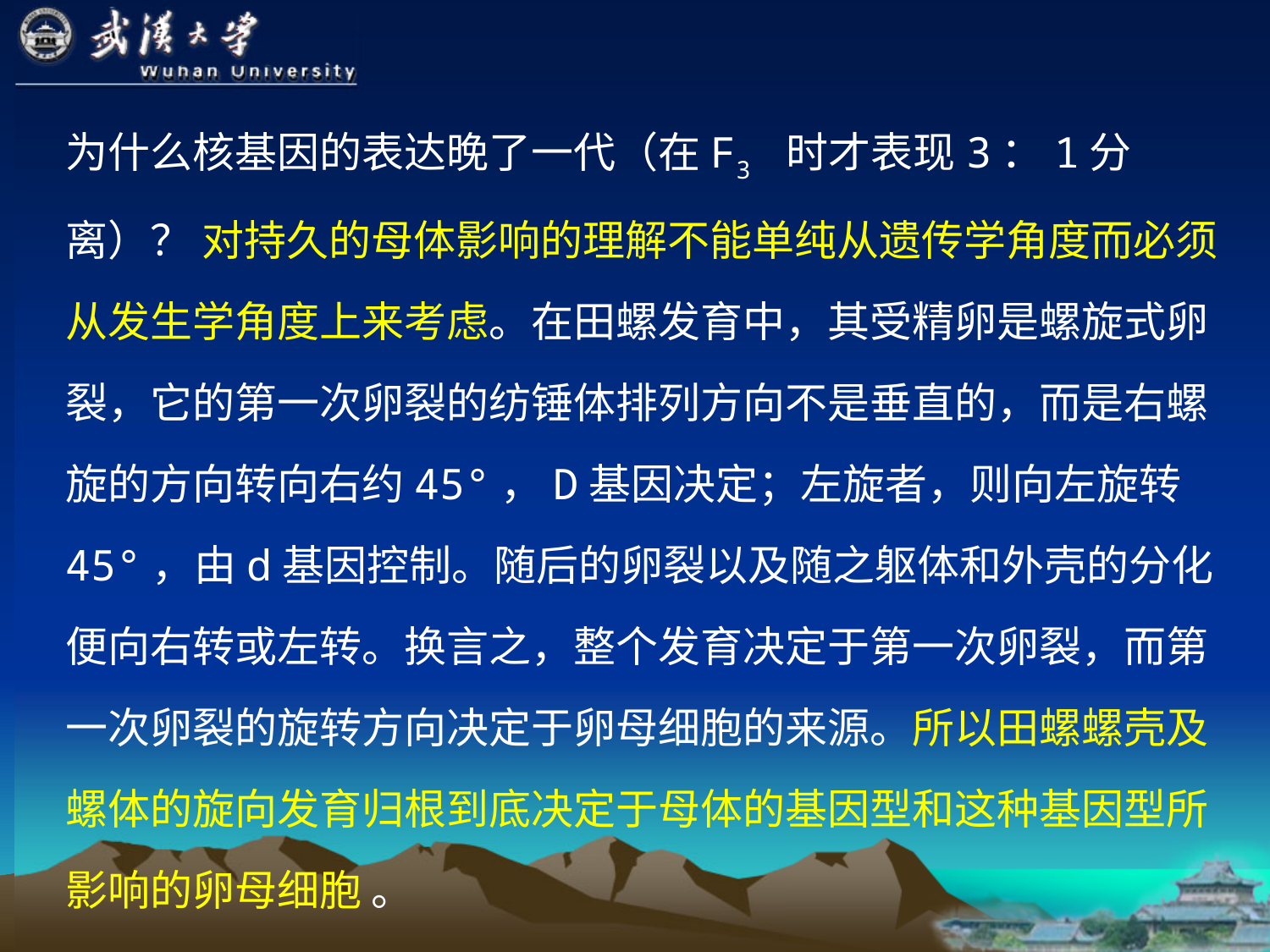

为什么核基因的表达晚了一代（在F3 时才表现3：1分离）？ 对持久的母体影响的理解不能单纯从遗传学角度而必须从发生学角度上来考虑。在田螺发育中，其受精卵是螺旋式卵裂，它的第一次卵裂的纺锤体排列方向不是垂直的，而是右螺旋的方向转向右约45°，D基因决定；左旋者，则向左旋转45°，由d基因控制。随后的卵裂以及随之躯体和外壳的分化便向右转或左转。换言之，整个发育决定于第一次卵裂，而第一次卵裂的旋转方向决定于卵母细胞的来源。所以田螺螺壳及螺体的旋向发育归根到底决定于母体的基因型和这种基因型所影响的卵母细胞 。